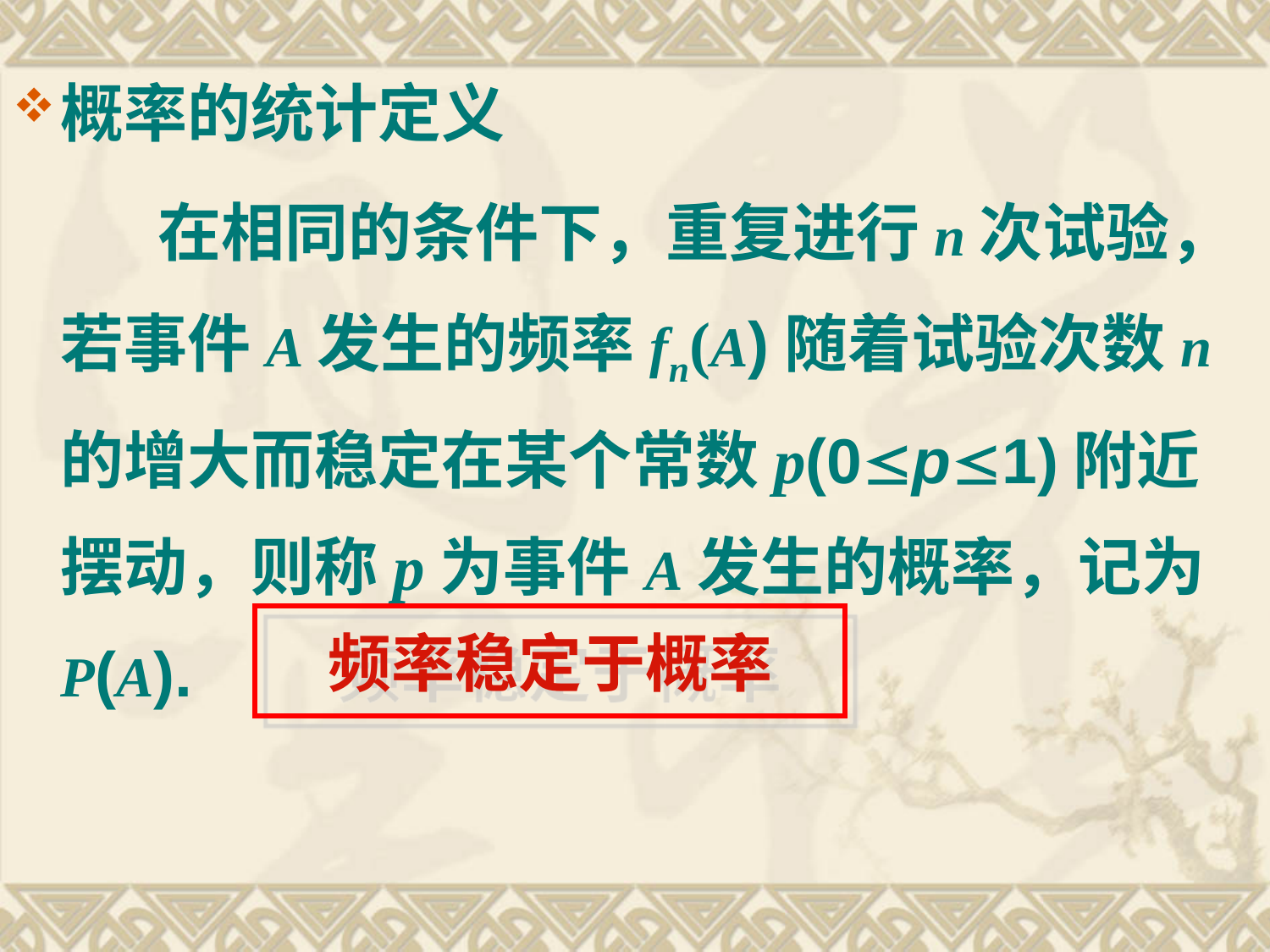

概率的统计定义
         在相同的条件下，重复进行n次试验，若事件A发生的频率fn(A)随着试验次数n的增大而稳定在某个常数p(0≤p≤1)附近摆动，则称p为事件A发生的概率，记为P(A).

频率稳定于概率